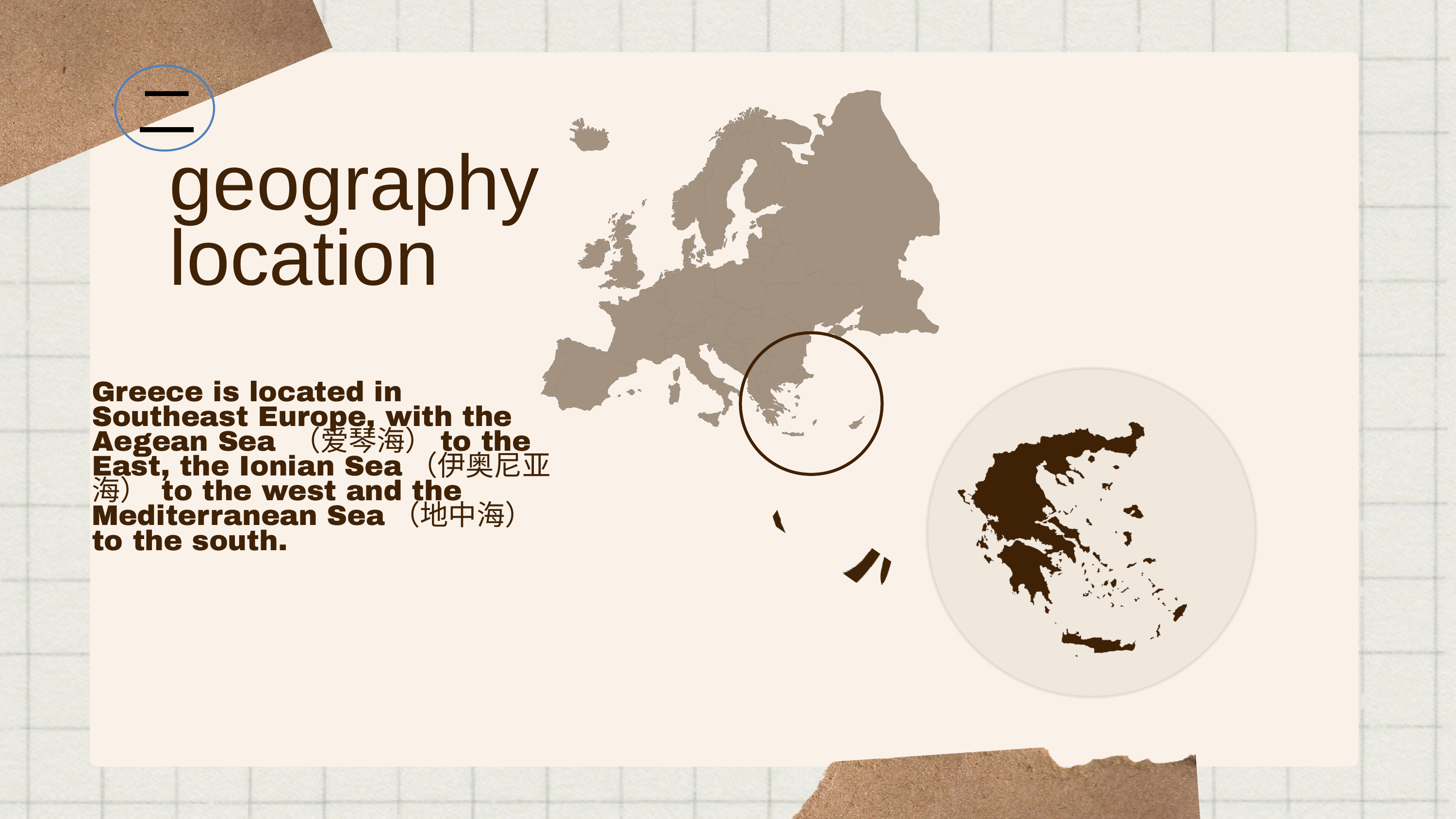

二

geography location

Greece is located in Southeast Europe, with the Aegean Sea （爱琴海）to the East, the Ionian Sea（伊奥尼亚海） to the west and the Mediterranean Sea（地中海） to the south.